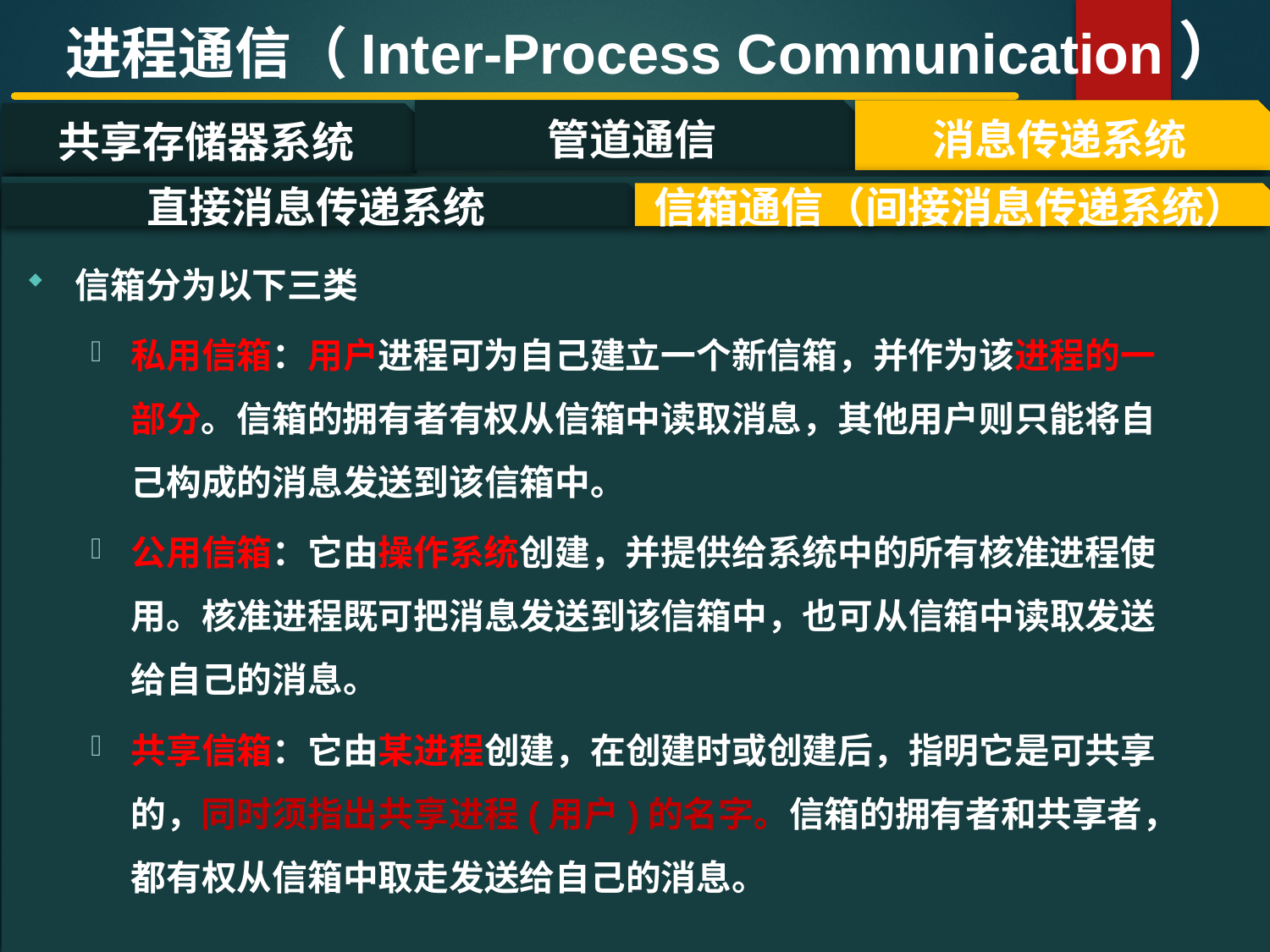

进程通信（Inter-Process Communication）
管道通信
消息传递系统
共享存储器系统
#
直接消息传递系统
信箱通信（间接消息传递系统）
信箱分为以下三类
私用信箱：用户进程可为自己建立一个新信箱，并作为该进程的一部分。信箱的拥有者有权从信箱中读取消息，其他用户则只能将自己构成的消息发送到该信箱中。
公用信箱：它由操作系统创建，并提供给系统中的所有核准进程使用。核准进程既可把消息发送到该信箱中，也可从信箱中读取发送给自己的消息。
共享信箱：它由某进程创建，在创建时或创建后，指明它是可共享的，同时须指出共享进程(用户)的名字。信箱的拥有者和共享者，都有权从信箱中取走发送给自己的消息。